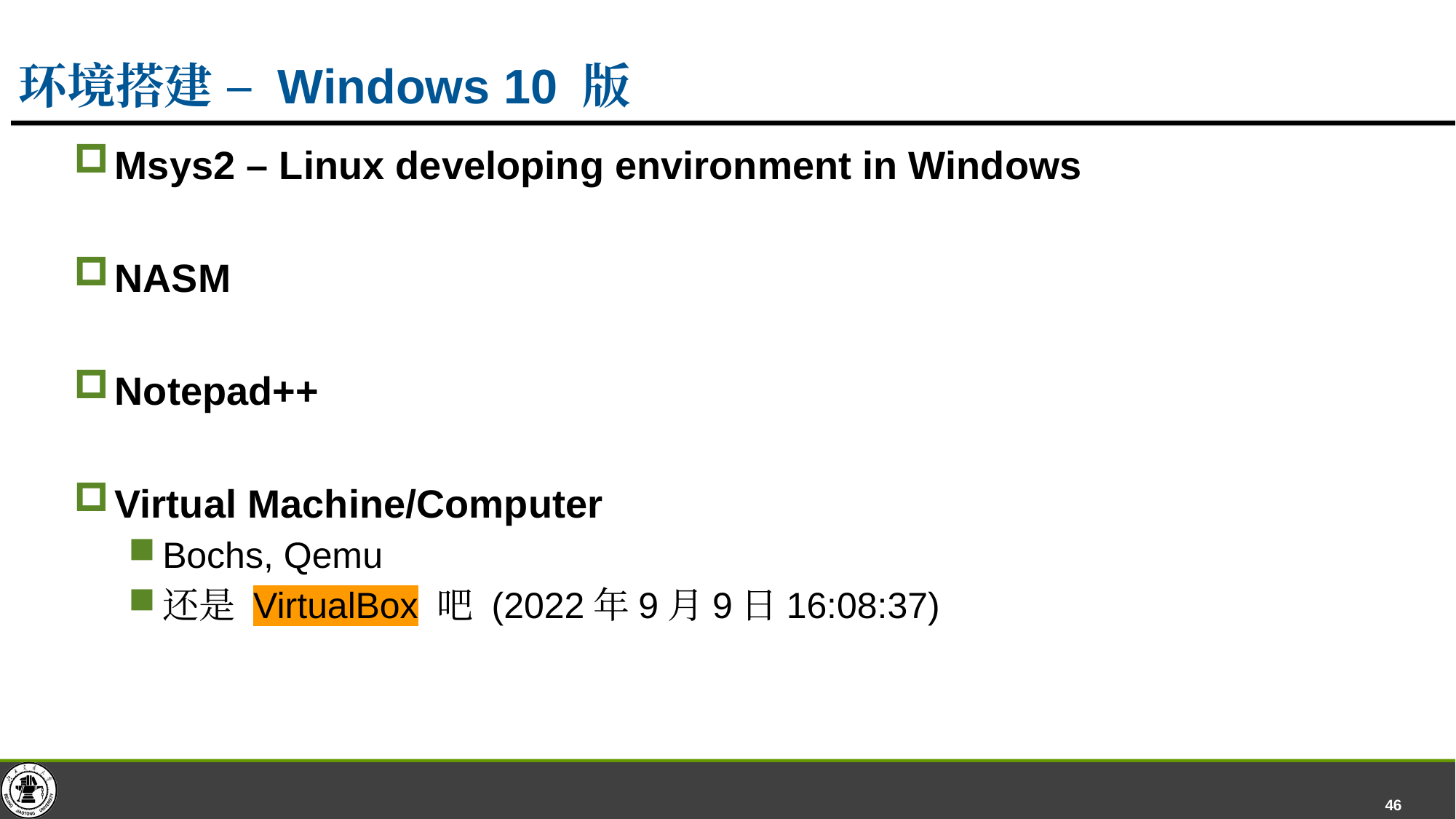

# 环境搭建 – Windows 10 版
Msys2 – Linux developing environment in Windows

NASM

Notepad++

Virtual Machine/Computer
Bochs, Qemu
还是 VirtualBox 吧 (2022年9月9日16:08:37)